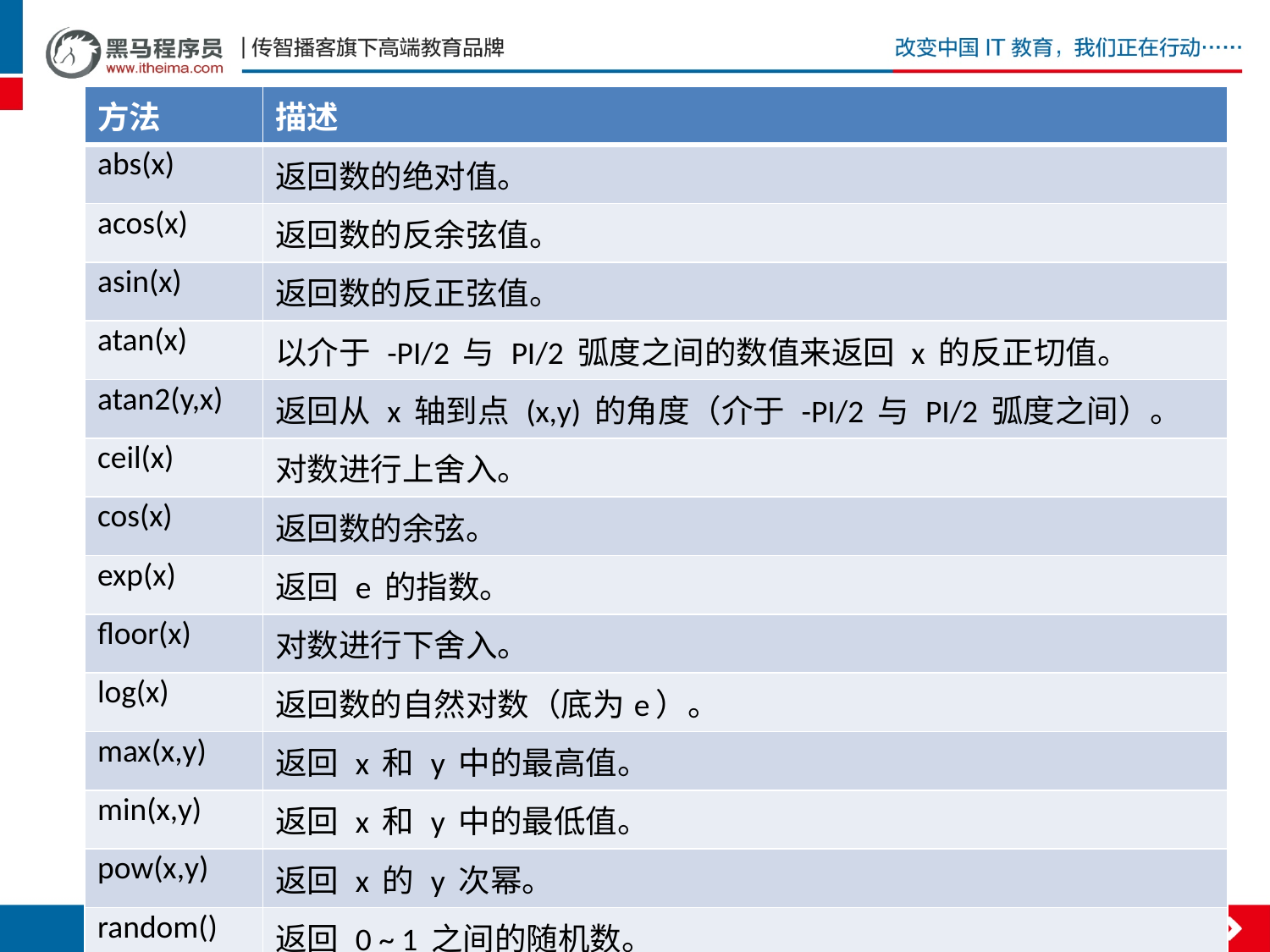

| 方法 | 描述 |
| --- | --- |
| abs(x) | 返回数的绝对值。 |
| acos(x) | 返回数的反余弦值。 |
| asin(x) | 返回数的反正弦值。 |
| atan(x) | 以介于 -PI/2 与 PI/2 弧度之间的数值来返回 x 的反正切值。 |
| atan2(y,x) | 返回从 x 轴到点 (x,y) 的角度（介于 -PI/2 与 PI/2 弧度之间）。 |
| ceil(x) | 对数进行上舍入。 |
| cos(x) | 返回数的余弦。 |
| exp(x) | 返回 e 的指数。 |
| floor(x) | 对数进行下舍入。 |
| log(x) | 返回数的自然对数（底为e）。 |
| max(x,y) | 返回 x 和 y 中的最高值。 |
| min(x,y) | 返回 x 和 y 中的最低值。 |
| pow(x,y) | 返回 x 的 y 次幂。 |
| random() | 返回 0 ~ 1 之间的随机数。 |
| round(x) | 把数四舍五入为最接近的整数。 |
| sin(x) | 返回数的正弦。 |
| sqrt(x) | 返回数的平方根。 |
| tan(x) | 返回角的正切。 |
| toSource() | 返回该对象的源代码。 |
| valueOf() | 返回 Math 对象的原始值。 |
|  |  |